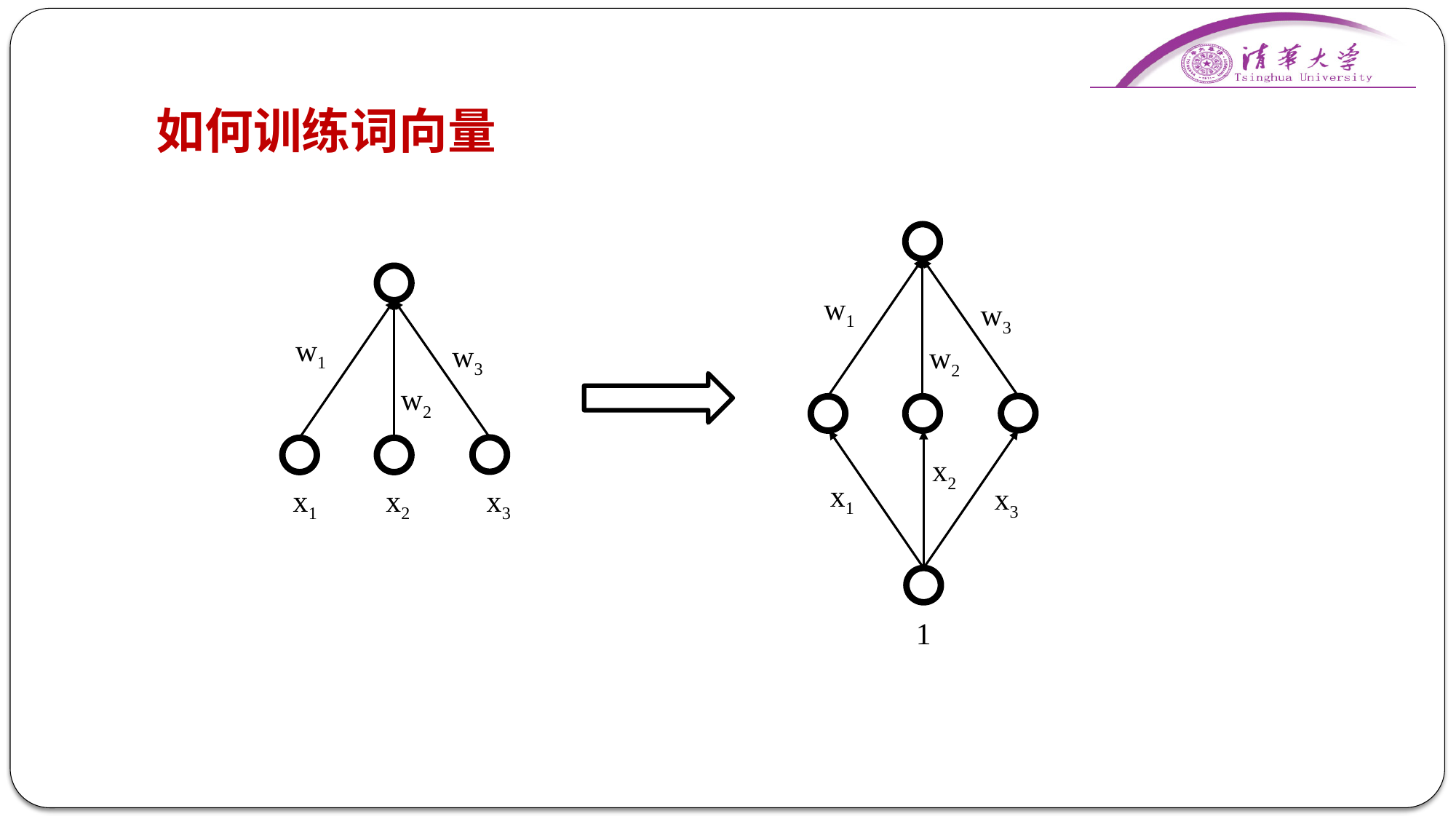

# 如何训练词向量

w1
w3
w1
w3
w2

w2

x2
x1
x3
x1         x2          x3

1